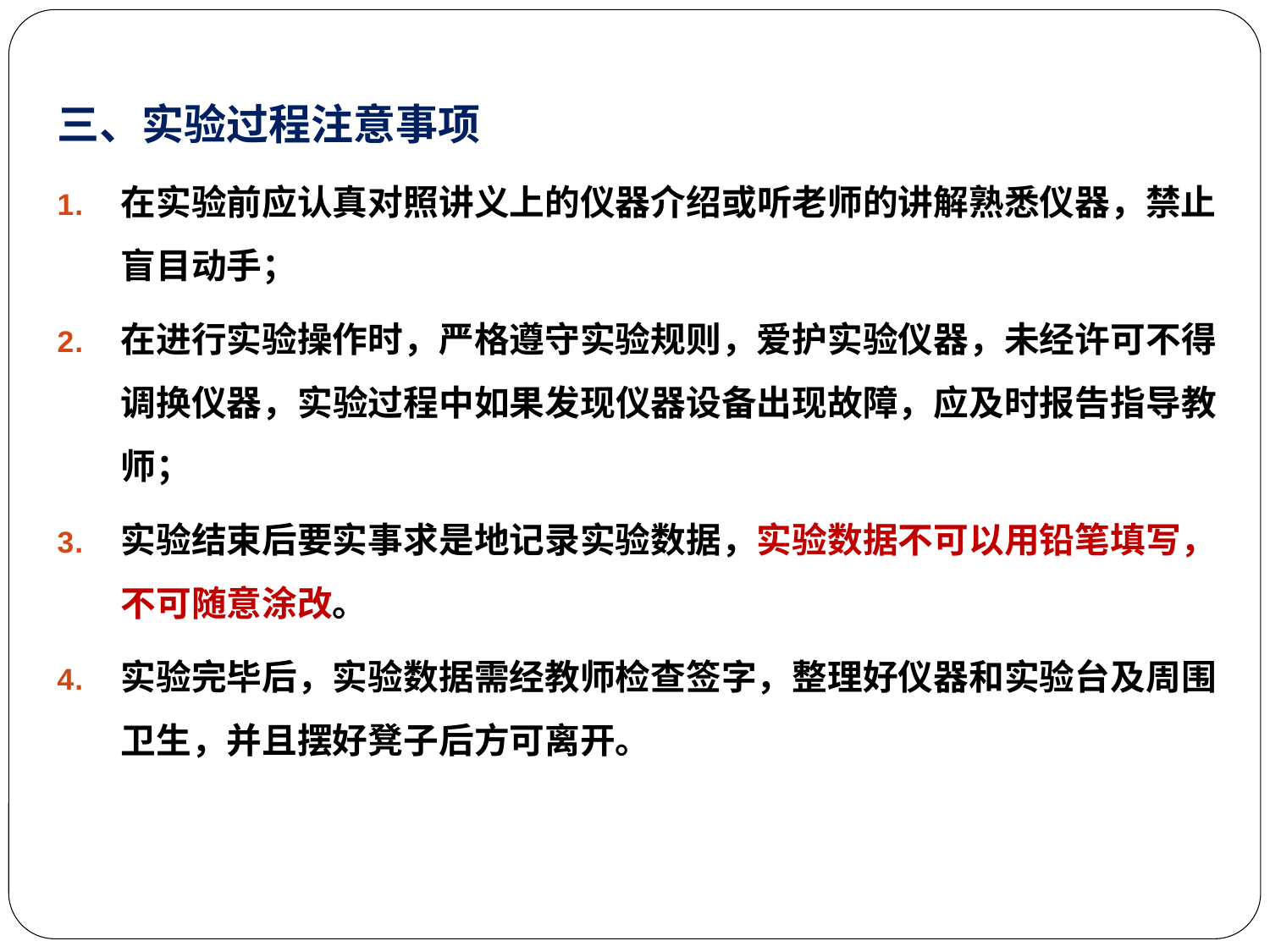

三、实验过程注意事项
在实验前应认真对照讲义上的仪器介绍或听老师的讲解熟悉仪器，禁止盲目动手；
在进行实验操作时，严格遵守实验规则，爱护实验仪器，未经许可不得调换仪器，实验过程中如果发现仪器设备出现故障，应及时报告指导教师；
实验结束后要实事求是地记录实验数据，实验数据不可以用铅笔填写，不可随意涂改。
实验完毕后，实验数据需经教师检查签字，整理好仪器和实验台及周围卫生，并且摆好凳子后方可离开。